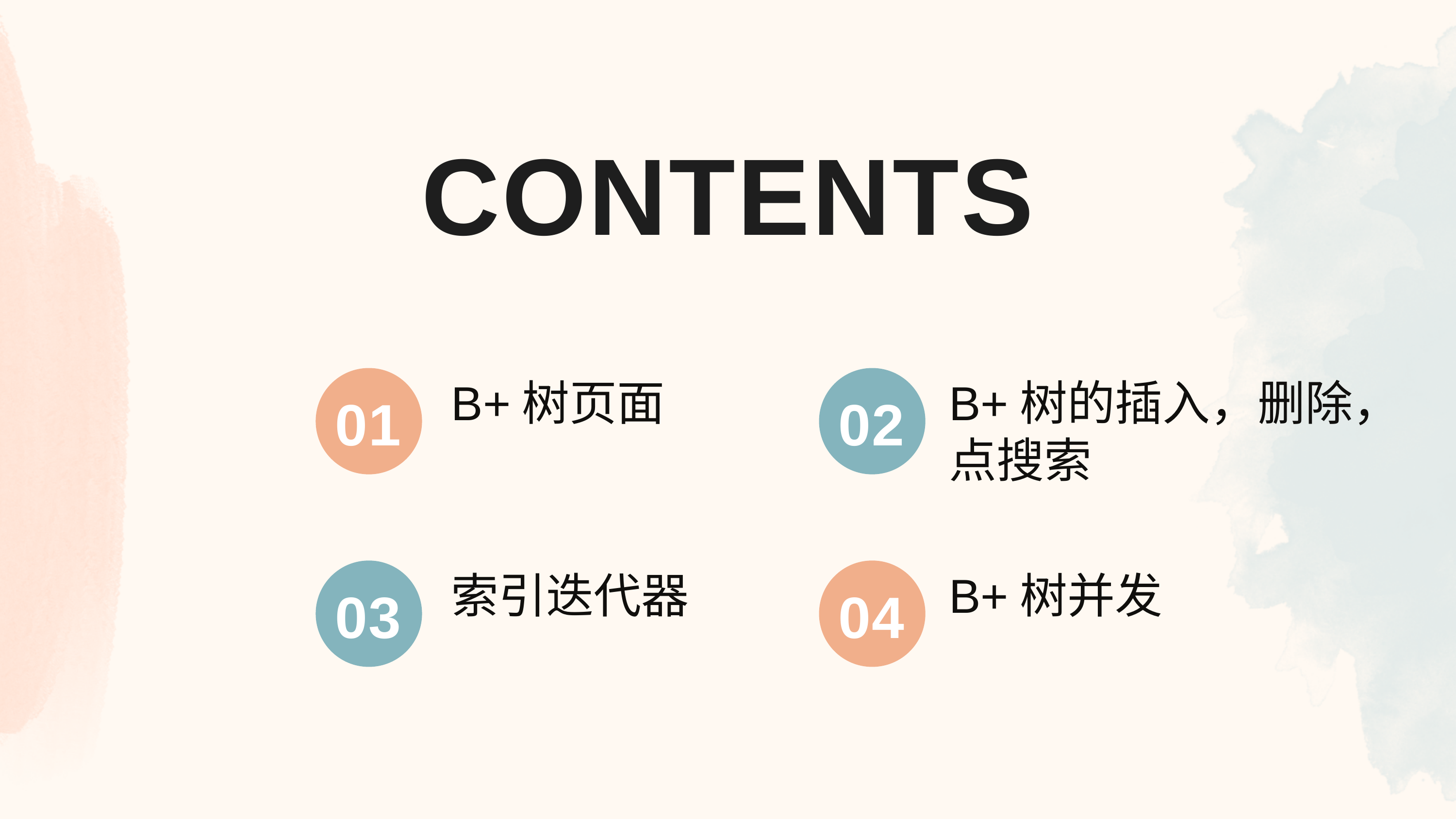

CONTENTS

B+树页面
B+树的插入，删除，点搜索
01
02

索引迭代器
B+树并发
03
04